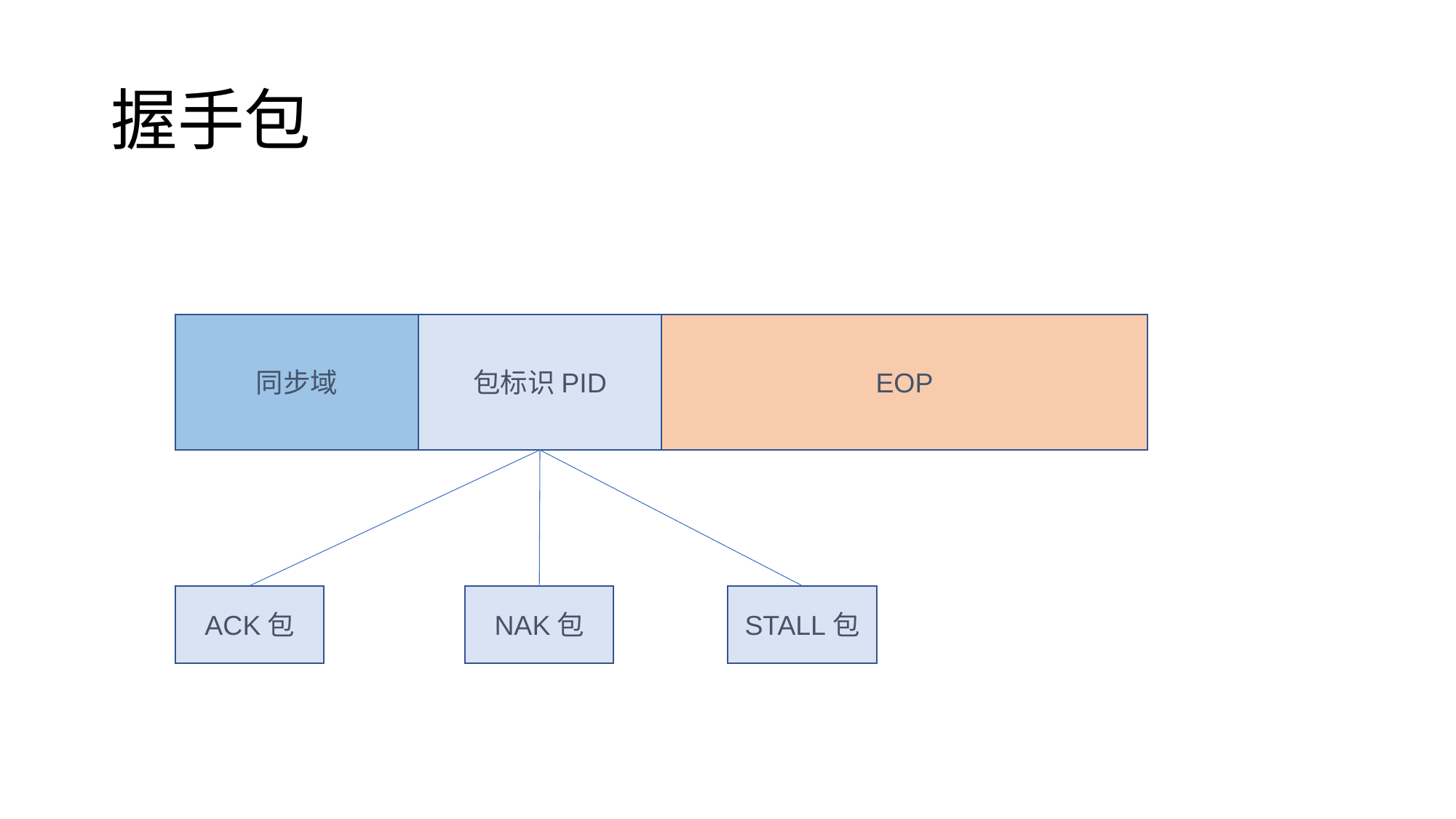

# 握手包

同步域
包标识PID
EOP
ACK包
NAK包
STALL包